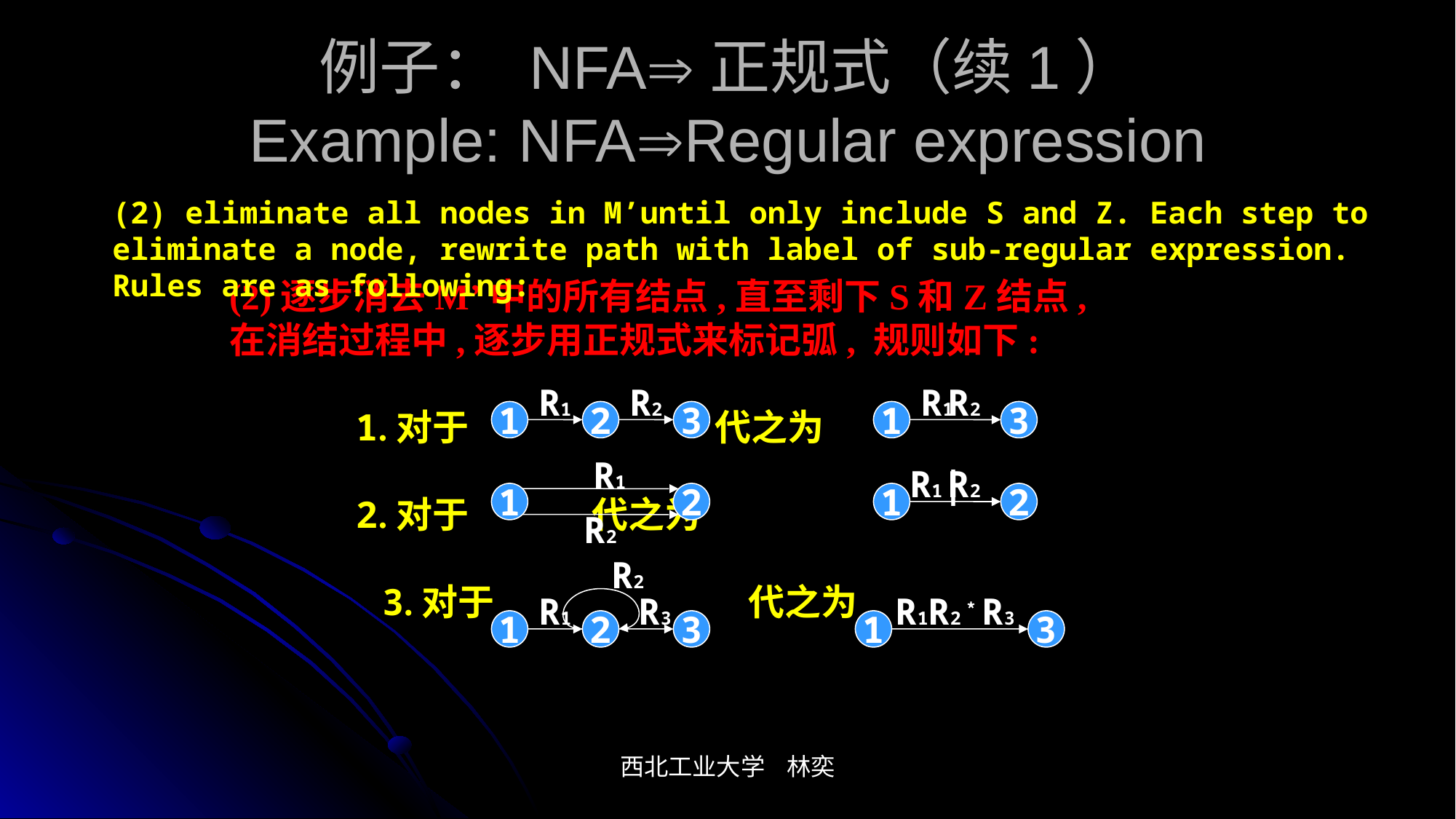

# 例子： NFA⇒正规式（续1） Example: NFA⇒Regular expression
(2) eliminate all nodes in M’until only include S and Z. Each step to eliminate a node, rewrite path with label of sub-regular expression. Rules are as following:
(2)逐步消去M’中的所有结点,直至剩下S和Z结点,在消结过程中,逐步用正规式来标记弧, 规则如下:

              1.对于                              代之为

              2.对于               代之为

       3.对于                               代之为

R1
R2
R1
R2
1
2
3
1
3

R1
R1|
R2
1
2
1
2
R2

R2
R1
R3
R1R2﹡R3
1
2
3
1
3

西北工业大学    林奕
164